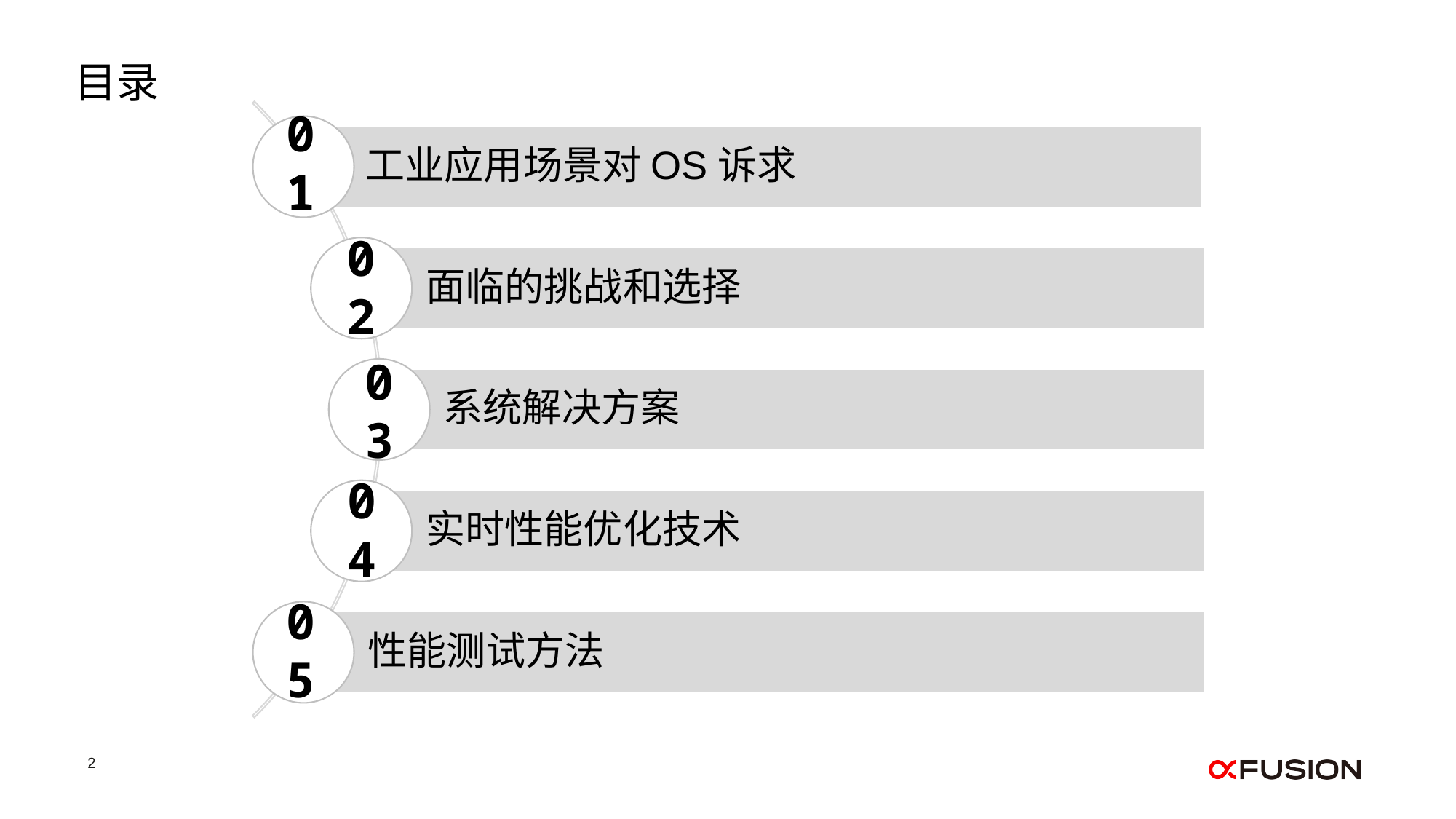

工业应用场景对OS诉求

面临的挑战和选择

系统解决方案

实时性能优化技术

性能测试方法
目录
01
02
03
04
05